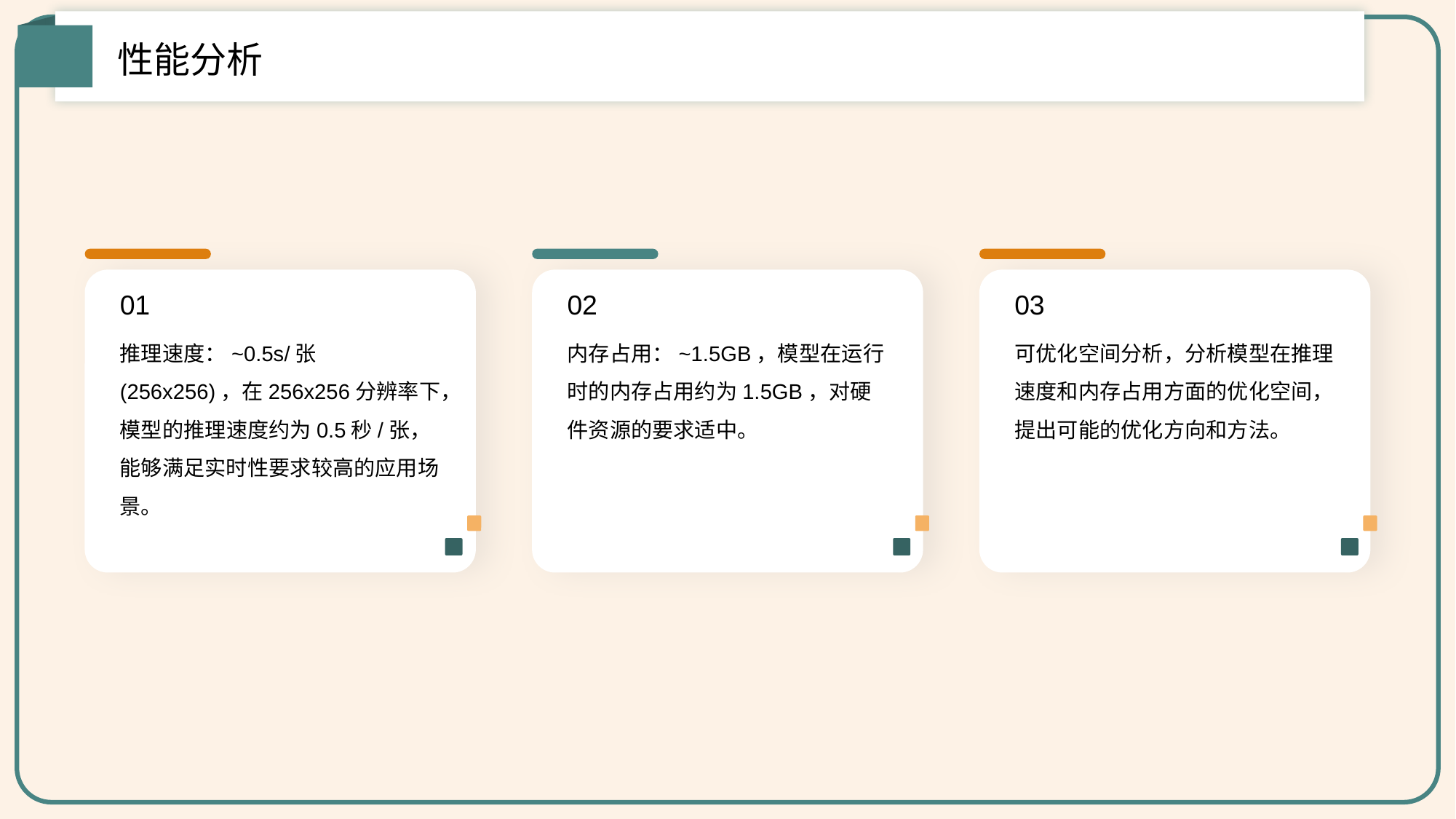

性能分析

02
01
03
推理速度：~0.5s/张(256x256)，在256x256分辨率下，模型的推理速度约为0.5秒/张，能够满足实时性要求较高的应用场景。
内存占用：~1.5GB，模型在运行时的内存占用约为1.5GB，对硬件资源的要求适中。
可优化空间分析，分析模型在推理速度和内存占用方面的优化空间，提出可能的优化方向和方法。